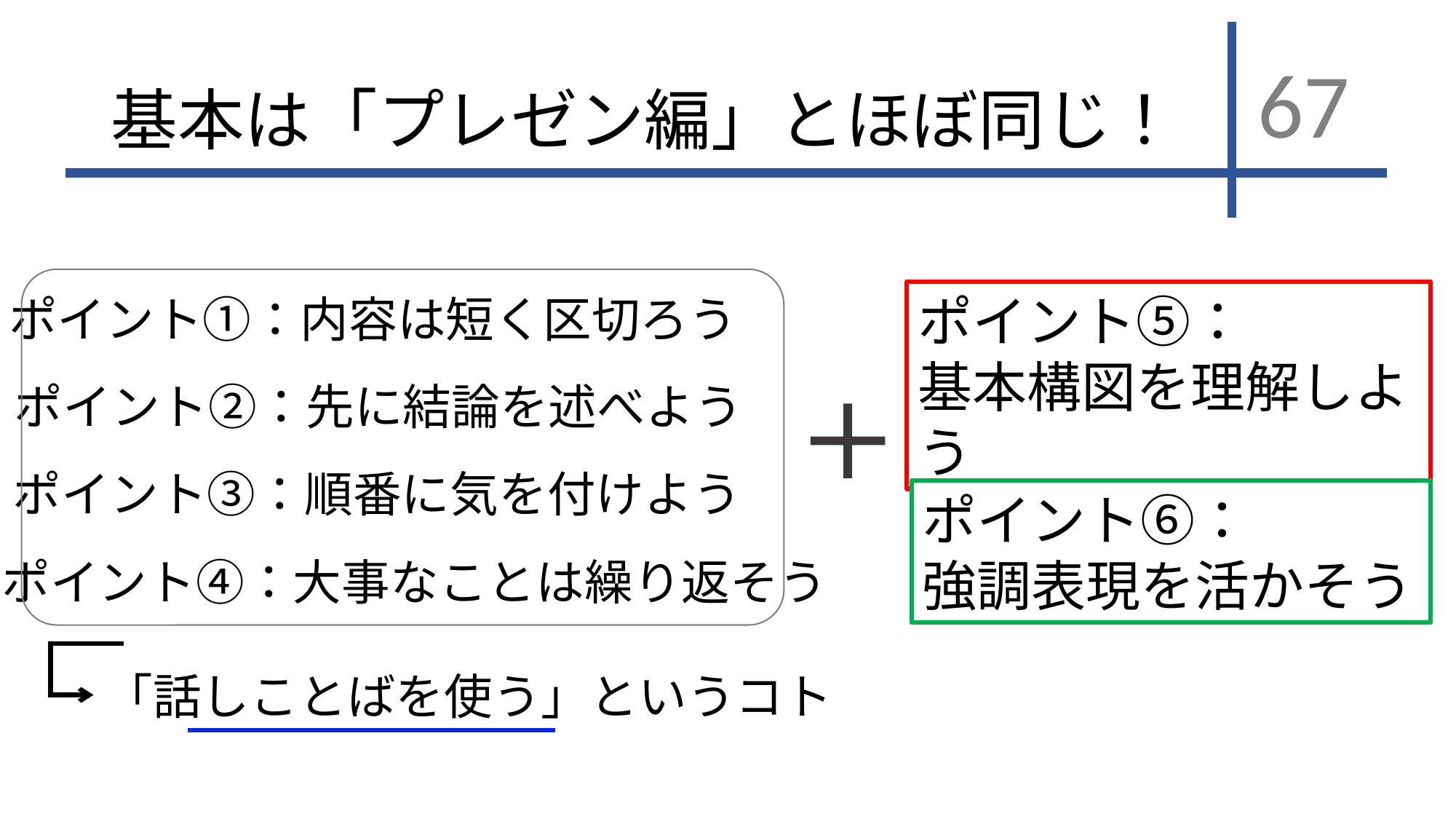

67
# 基本は「プレゼン編」とほぼ同じ！

ポイント①：内容は短く区切ろう
ポイント②：先に結論を述べよう
ポイント③：順番に気を付けよう
ポイント④：大事なことは繰り返そう
ポイント⑤：
基本構図を理解しよう

ポイント⑥：
強調表現を活かそう
「話しことばを使う」というコト